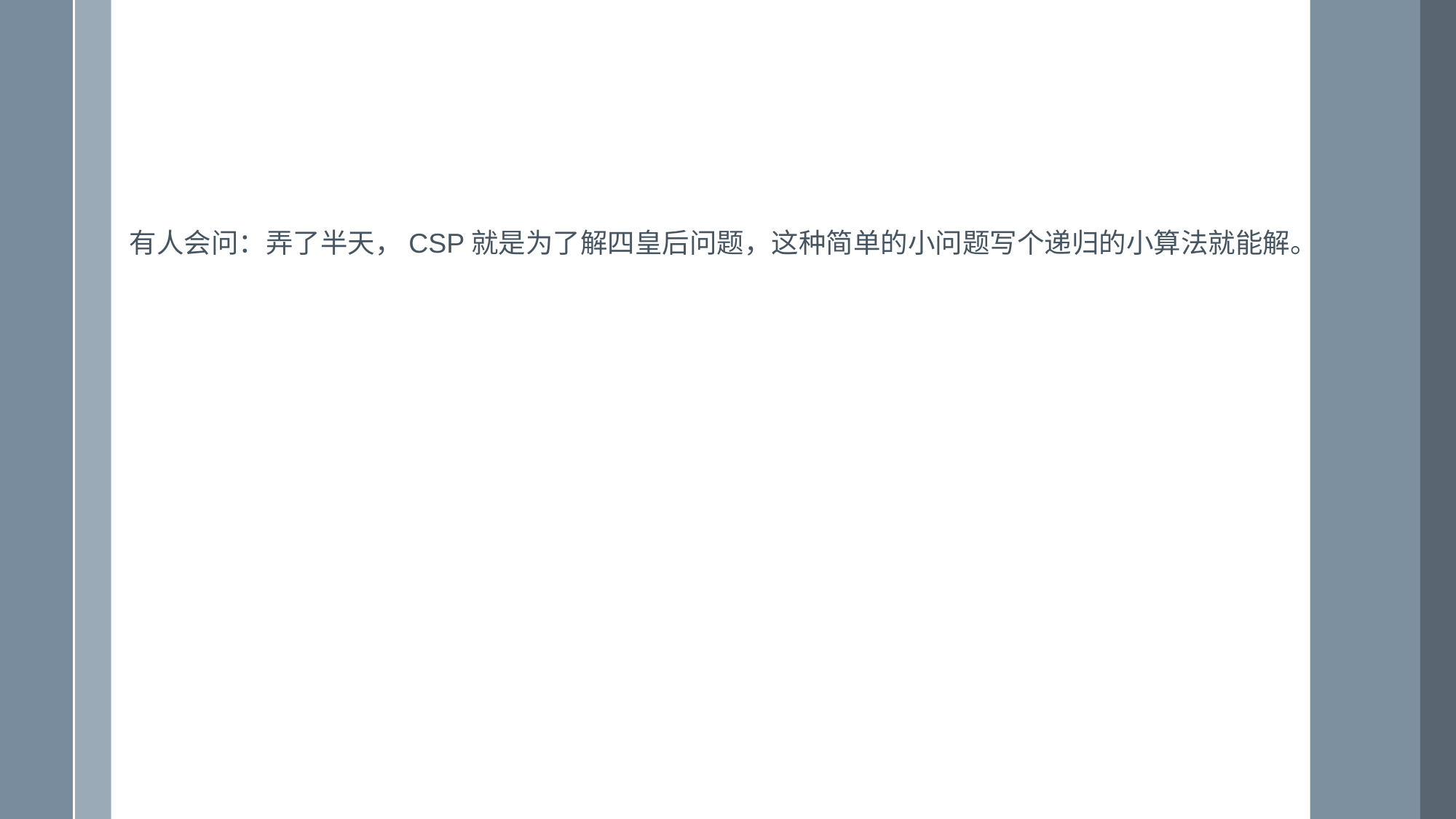

有人会问：弄了半天，CSP就是为了解四皇后问题，这种简单的小问题写个递归的小算法就能解。